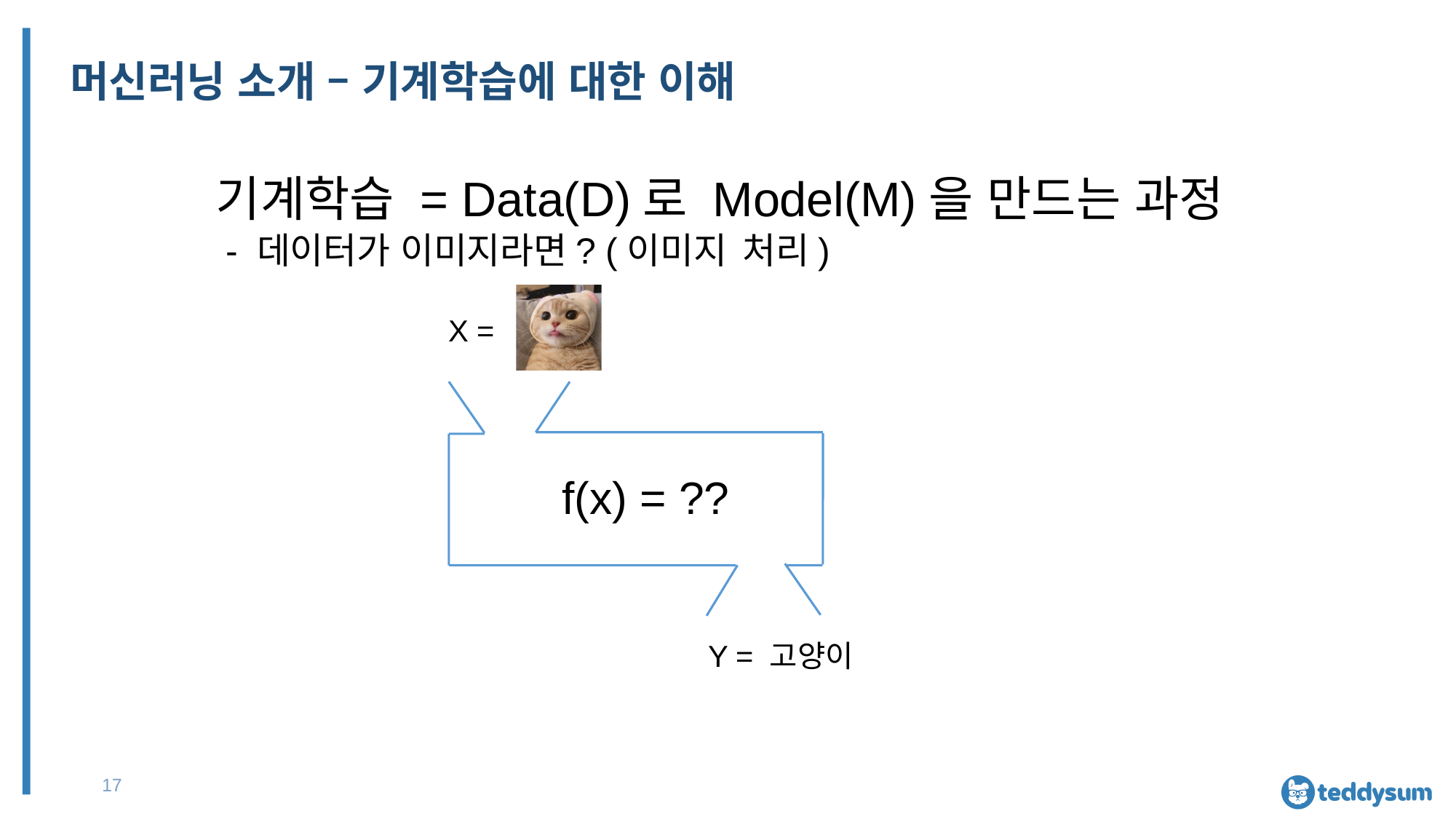

# 머신러닝 소개 – 기계학습에 대한 이해
기계학습 = Data(D)로 Model(M)을 만드는 과정
 - 데이터가 이미지라면? (이미지 처리)

X =

f(x) = ??

Y = 고양이
17